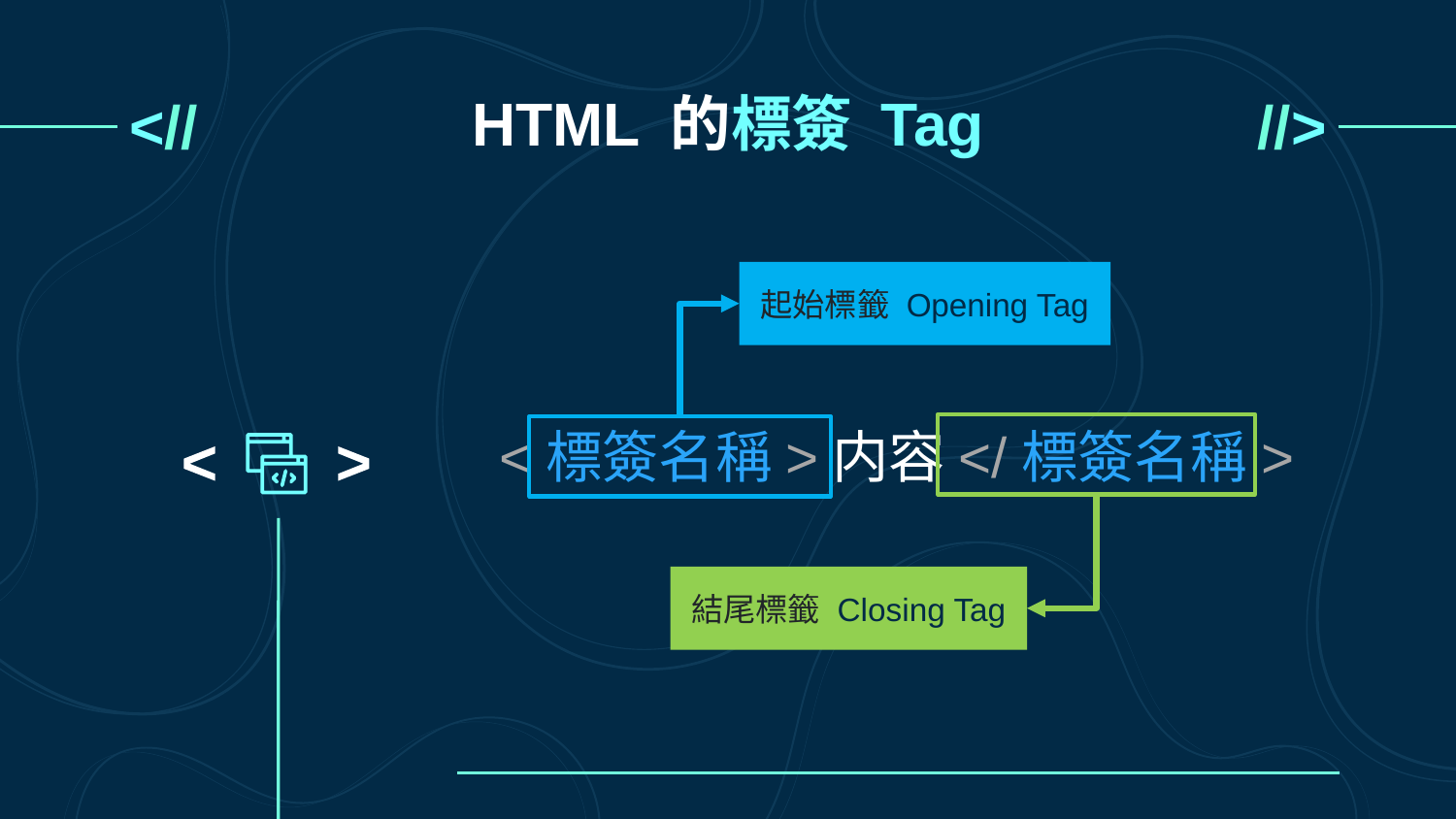

# HTML 的標簽 Tag
<//
//>
起始標籤 Opening Tag

<標簽名稱>内容</標簽名稱>

<
<
結尾標籤 Closing Tag